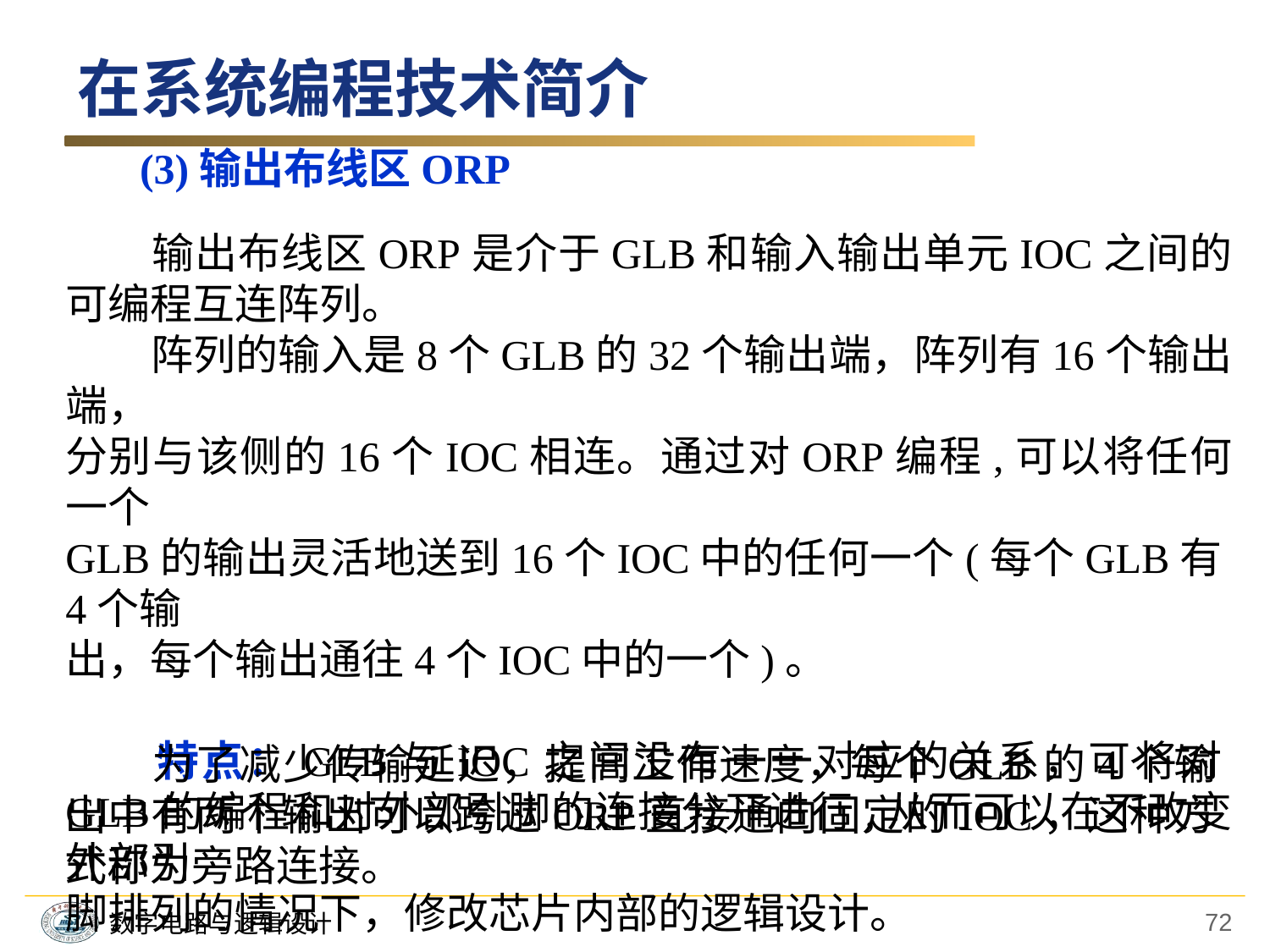

在系统编程技术简介
(3)输出布线区ORP
　　输出布线区ORP是介于GLB和输入输出单元IOC之间的可编程互连阵列。
　　阵列的输入是8个GLB的32个输出端，阵列有16个输出端，
分别与该侧的16个IOC相连。通过对ORP编程,可以将任何一个
GLB的输出灵活地送到16个IOC中的任何一个(每个GLB有4个输
出，每个输出通往4个IOC中的一个)。

　　特点：GLB与IOC之间没有一一对应的关系，可将对GLB的编程和对外部引脚的连接分开进行,从而可以在不改变外部引
脚排列的情况下，修改芯片内部的逻辑设计。
　　为了减少传输延迟，提高工作速度，每个GLB的4个输出中有两个输出可以跨过ORP直接通向固定的IOC，这种方式称为旁路连接。
72
数字电路与逻辑设计